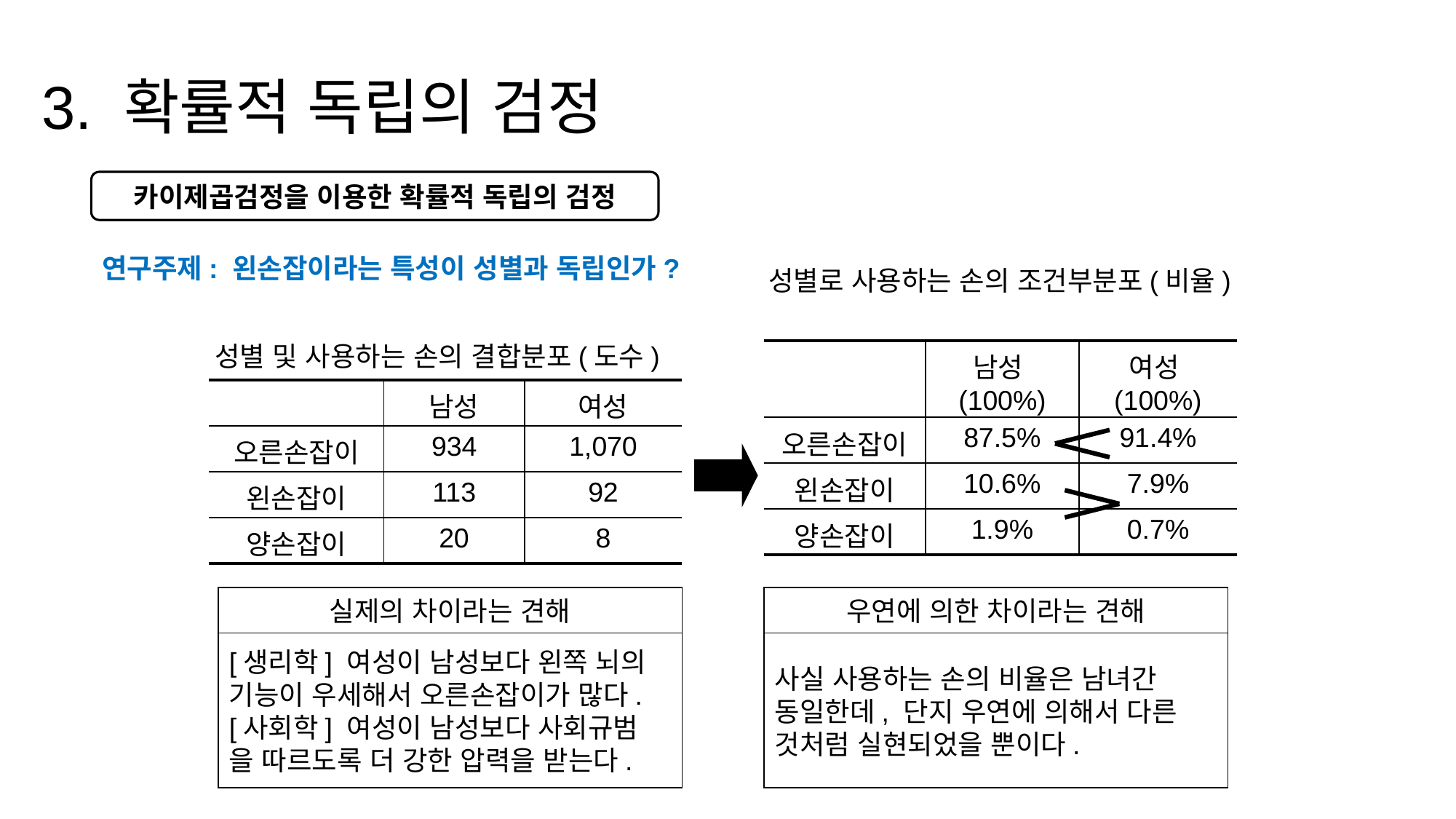

# 3. 확률적 독립의 검정
카이제곱검정을 이용한 확률적 독립의 검정
연구주제: 왼손잡이라는 특성이 성별과 독립인가?
성별로 사용하는 손의 조건부분포(비율)
성별 및 사용하는 손의 결합분포(도수)
|  | 남성(100%) | 여성(100%) |
| --- | --- | --- |
| 오른손잡이 | 87.5% | 91.4% |
| 왼손잡이 | 10.6% | 7.9% |
| 양손잡이 | 1.9% | 0.7% |
|  | 남성 | 여성 |
| --- | --- | --- |
| 오른손잡이 | 934 | 1,070 |
| 왼손잡이 | 113 | 92 |
| 양손잡이 | 20 | 8 |

실제의 차이라는 견해
우연에 의한 차이라는 견해
[생리학] 여성이 남성보다 왼쪽 뇌의
기능이 우세해서 오른손잡이가 많다.
[사회학] 여성이 남성보다 사회규범
을 따르도록 더 강한 압력을 받는다.
사실 사용하는 손의 비율은 남녀간
동일한데, 단지 우연에 의해서 다른
것처럼 실현되었을 뿐이다.